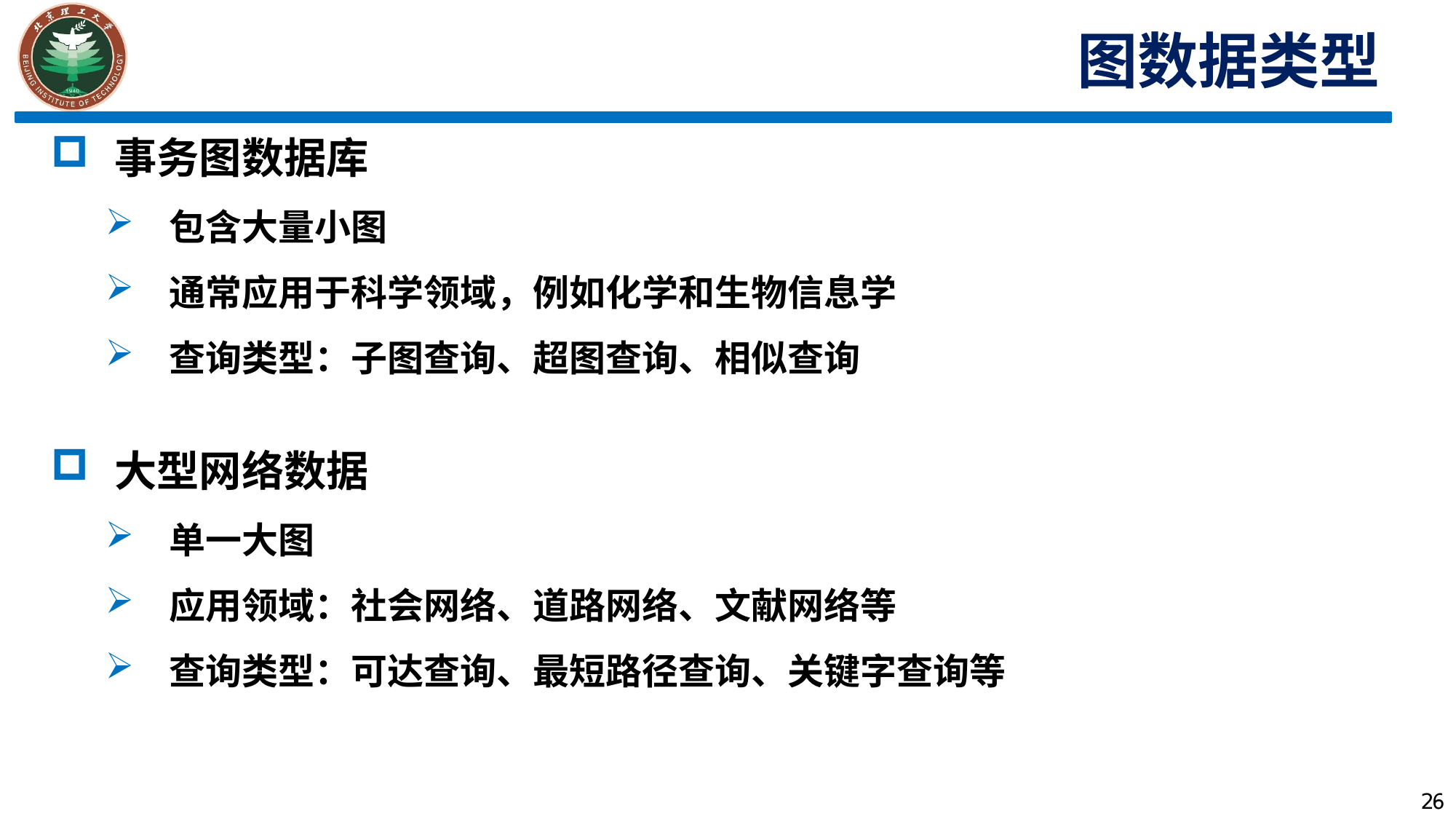

图数据类型
事务图数据库
包含大量小图
通常应用于科学领域，例如化学和生物信息学
查询类型：子图查询、超图查询、相似查询

大型网络数据
单一大图
应用领域：社会网络、道路网络、文献网络等
查询类型：可达查询、最短路径查询、关键字查询等

26